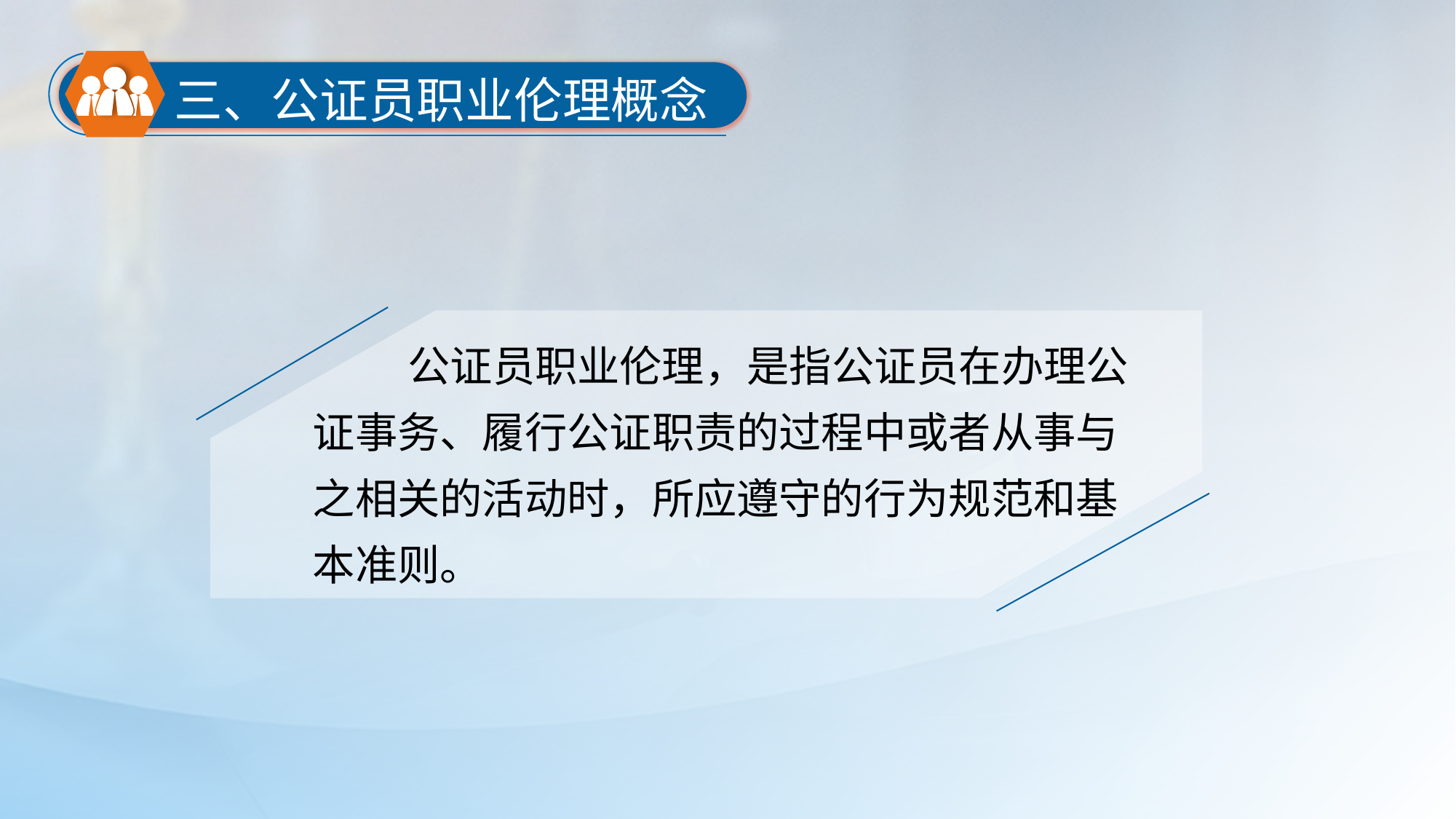

三、公证员职业伦理概念

 公证员职业伦理，是指公证员在办理公证事务、履行公证职责的过程中或者从事与之相关的活动时，所应遵守的行为规范和基本准则。